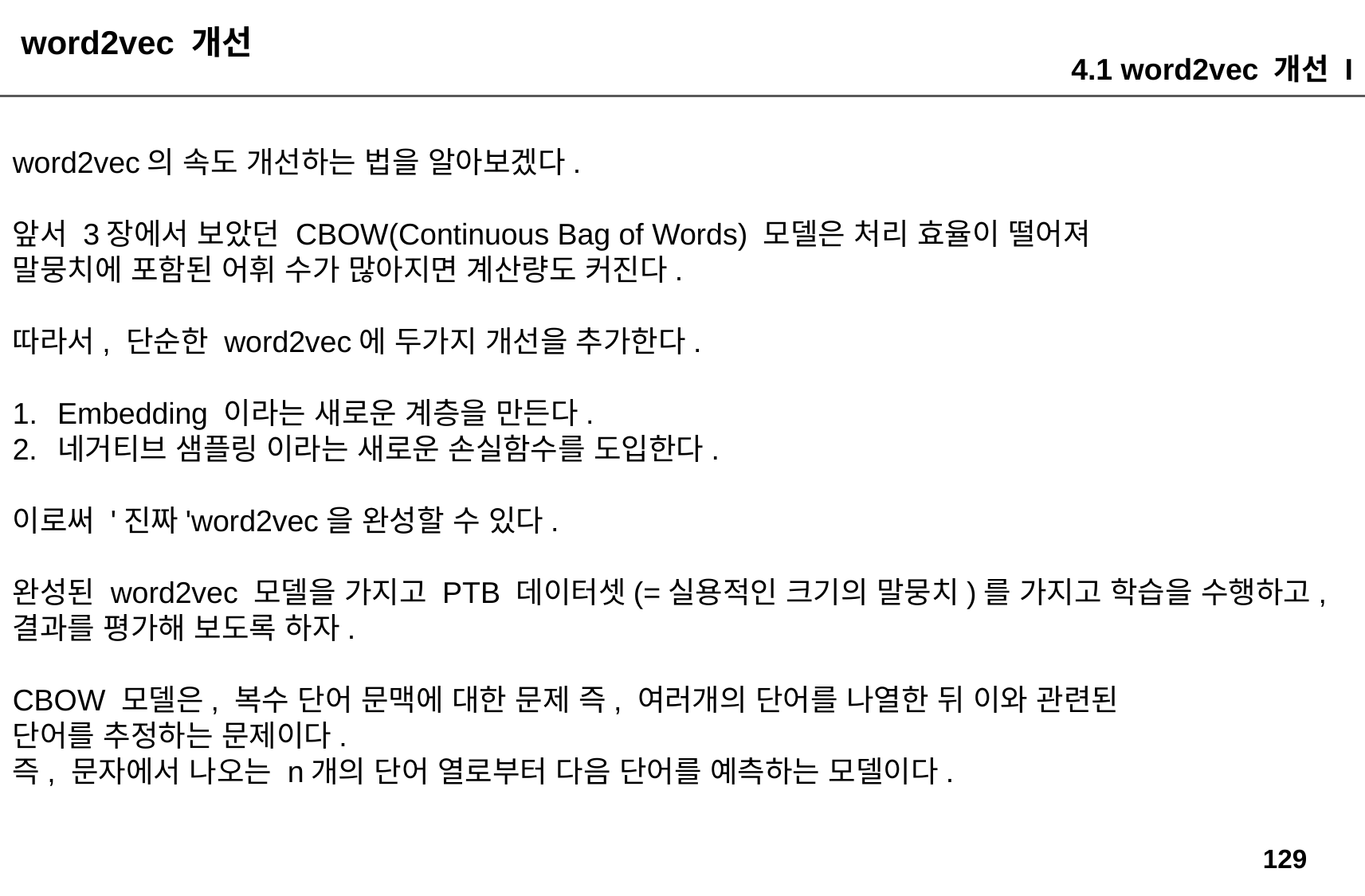

word2vec 개선
4.1 word2vec 개선 I
word2vec의 속도 개선하는 법을 알아보겠다.

앞서 3장에서 보았던 CBOW(Continuous Bag of Words) 모델은 처리 효율이 떨어져
말뭉치에 포함된 어휘 수가 많아지면 계산량도 커진다.

따라서, 단순한 word2vec에 두가지 개선을 추가한다.

Embedding 이라는 새로운 계층을 만든다.
네거티브 샘플링 이라는 새로운 손실함수를 도입한다.

이로써 '진짜'word2vec을 완성할 수 있다.

완성된 word2vec 모델을 가지고 PTB 데이터셋(=실용적인 크기의 말뭉치)를 가지고 학습을 수행하고,
결과를 평가해 보도록 하자.

CBOW 모델은, 복수 단어 문맥에 대한 문제 즉, 여러개의 단어를 나열한 뒤 이와 관련된
단어를 추정하는 문제이다.
즉, 문자에서 나오는 n개의 단어 열로부터 다음 단어를 예측하는 모델이다.